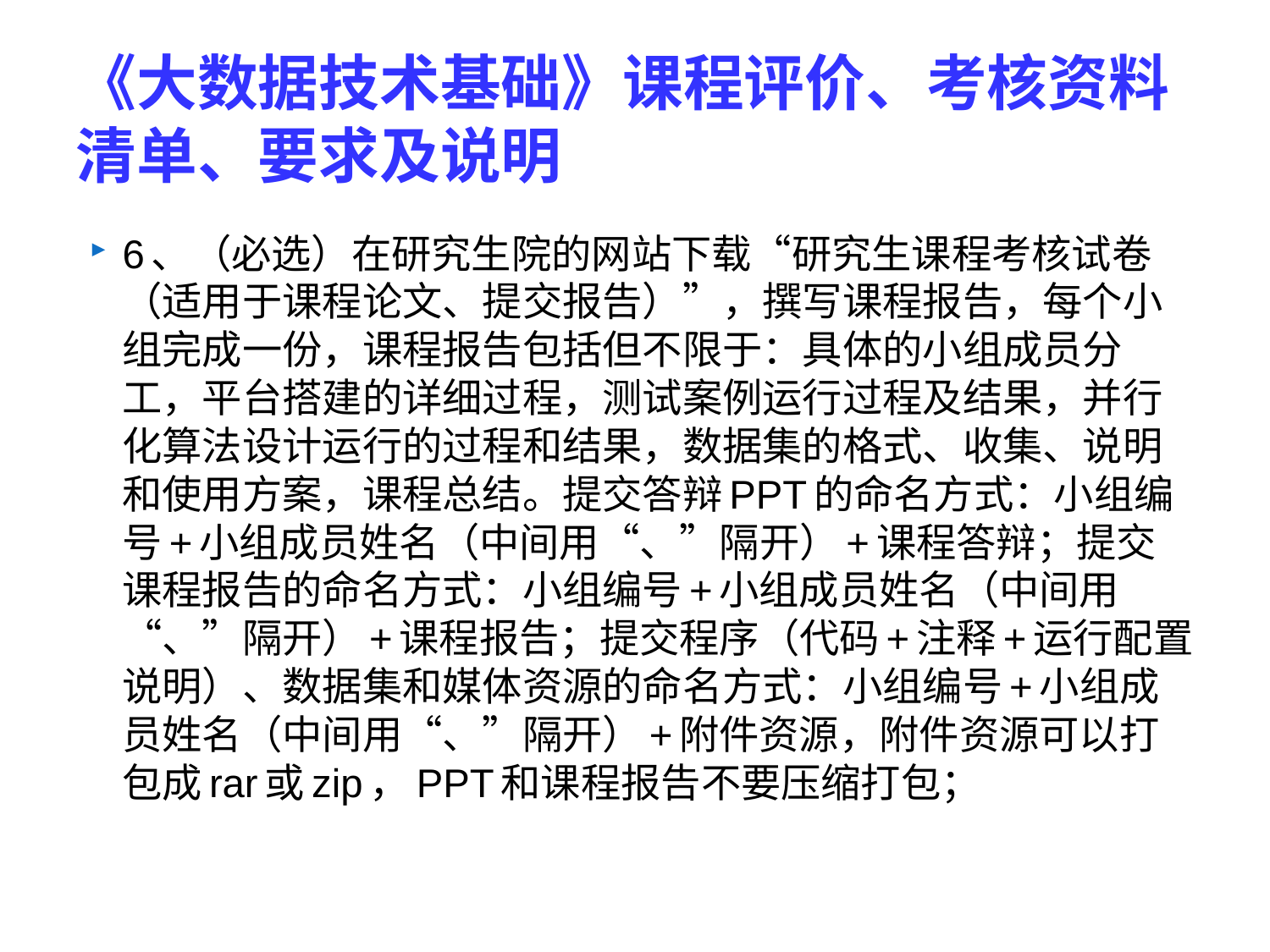

# 《大数据技术基础》课程评价、考核资料清单、要求及说明
6、（必选）在研究生院的网站下载“研究生课程考核试卷（适用于课程论文、提交报告）”，撰写课程报告，每个小组完成一份，课程报告包括但不限于：具体的小组成员分工，平台搭建的详细过程，测试案例运行过程及结果，并行化算法设计运行的过程和结果，数据集的格式、收集、说明和使用方案，课程总结。提交答辩PPT的命名方式：小组编号+小组成员姓名（中间用“、”隔开）+课程答辩；提交课程报告的命名方式：小组编号+小组成员姓名（中间用“、”隔开）+课程报告；提交程序（代码+注释+运行配置说明）、数据集和媒体资源的命名方式：小组编号+小组成员姓名（中间用“、”隔开）+附件资源，附件资源可以打包成rar或zip，PPT和课程报告不要压缩打包；